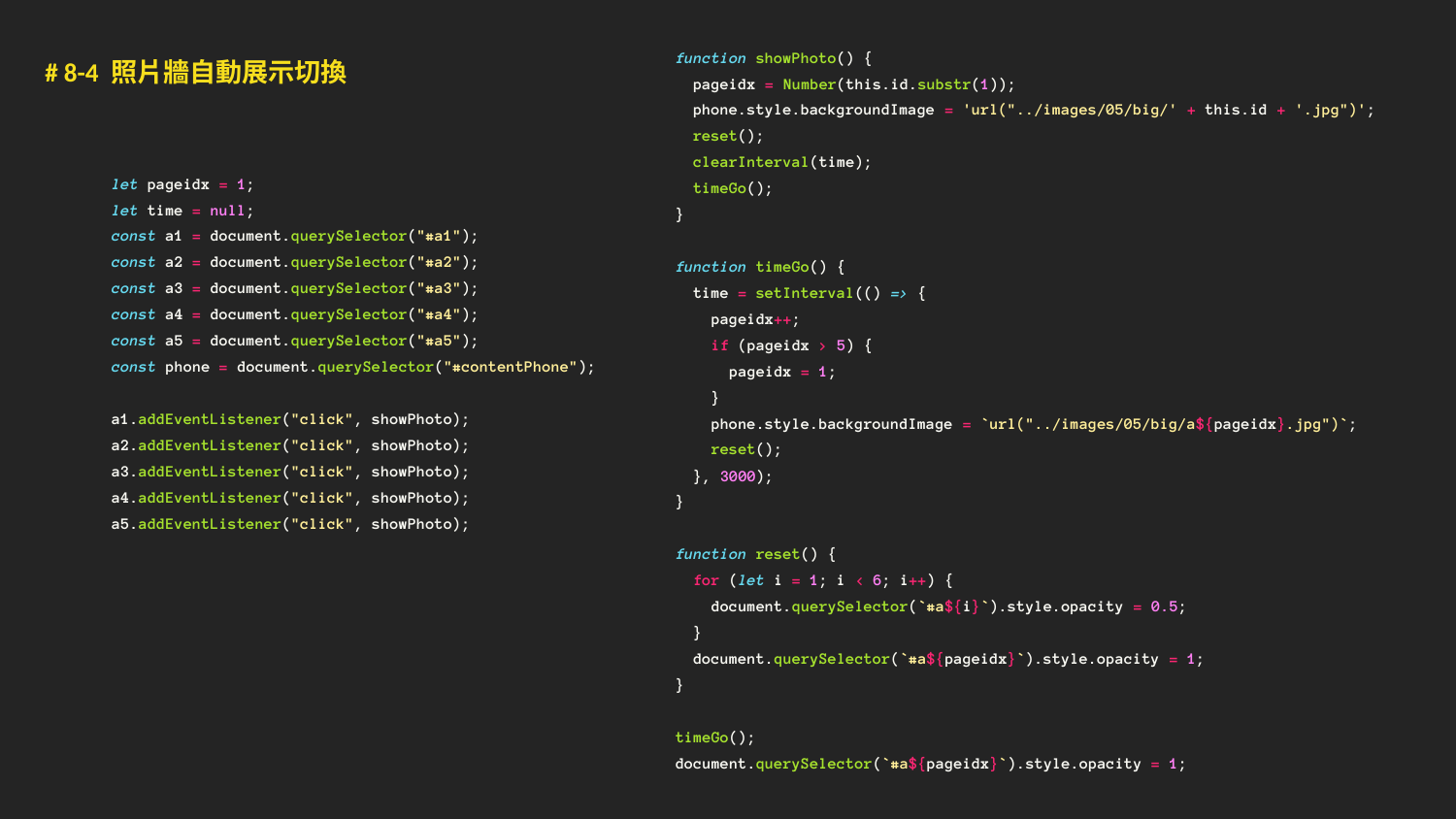

# 8-4 照片牆自動展示切換
function showPhoto() {
  pageidx = Number(this.id.substr(1));
  phone.style.backgroundImage = 'url("../images/05/big/' + this.id + '.jpg")';
  reset();
  clearInterval(time);
  timeGo();
}

function timeGo() {
  time = setInterval(() => {
    pageidx++;
    if (pageidx > 5) {
      pageidx = 1;
    }
    phone.style.backgroundImage = `url("../images/05/big/a${pageidx}.jpg")`;
    reset();
  }, 3000);
}

function reset() {
  for (let i = 1; i < 6; i++) {
    document.querySelector(`#a${i}`).style.opacity = 0.5;
  }
  document.querySelector(`#a${pageidx}`).style.opacity = 1;
}

timeGo();
document.querySelector(`#a${pageidx}`).style.opacity = 1;
let pageidx = 1;
let time = null;
const a1 = document.querySelector("#a1");
const a2 = document.querySelector("#a2");
const a3 = document.querySelector("#a3");
const a4 = document.querySelector("#a4");
const a5 = document.querySelector("#a5");
const phone = document.querySelector("#contentPhone");

a1.addEventListener("click", showPhoto);
a2.addEventListener("click", showPhoto);
a3.addEventListener("click", showPhoto);
a4.addEventListener("click", showPhoto);
a5.addEventListener("click", showPhoto);